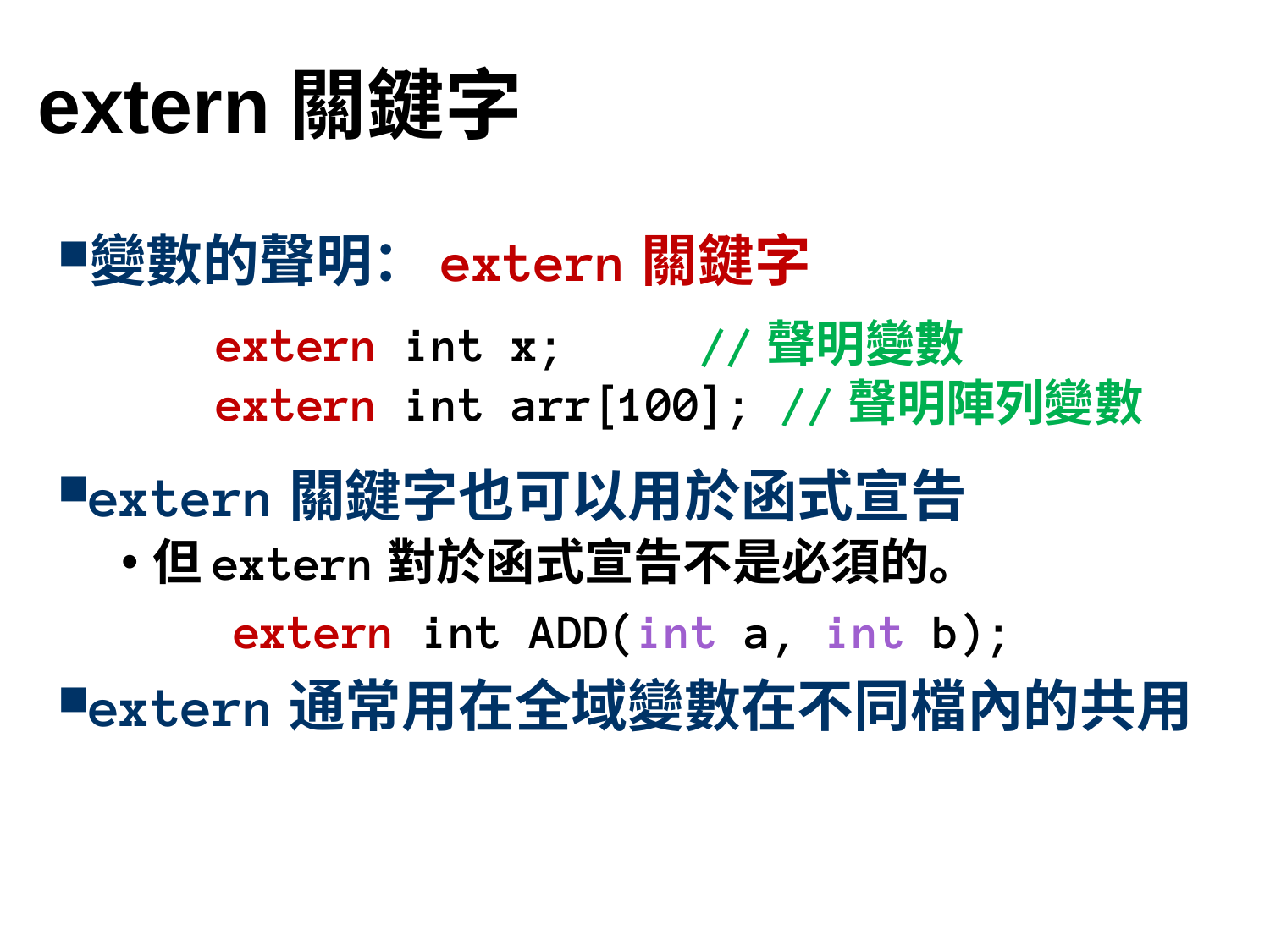

# extern關鍵字
變數的聲明：extern關鍵字

extern關鍵字也可以用於函式宣告
但extern對於函式宣告不是必須的。

extern通常用在全域變數在不同檔內的共用

extern int x;     //聲明變數
extern int arr[100]; //聲明陣列變數
extern int ADD(int a, int b);